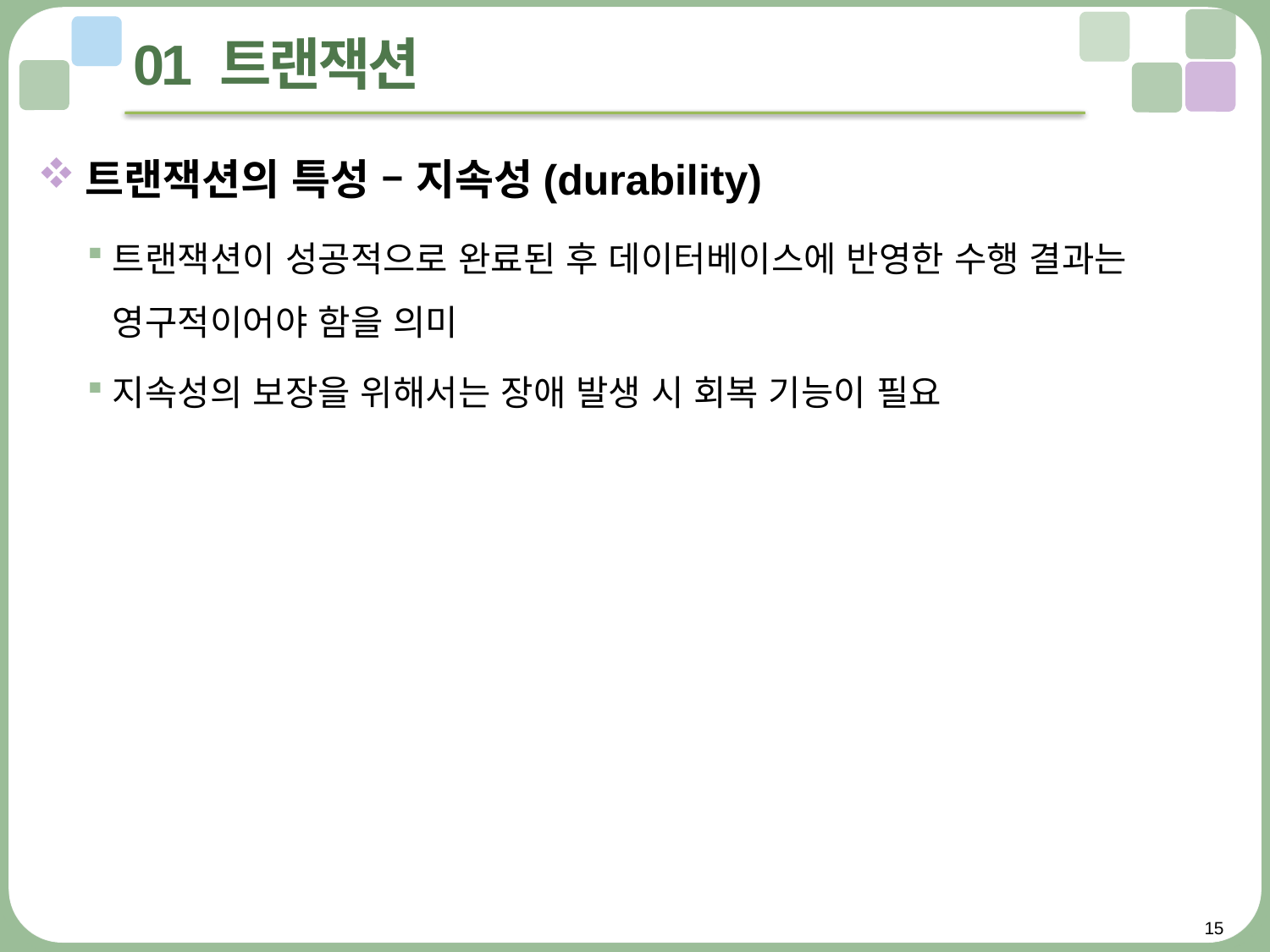

# 01 트랜잭션
트랜잭션의 특성 – 지속성(durability)
트랜잭션이 성공적으로 완료된 후 데이터베이스에 반영한 수행 결과는 영구적이어야 함을 의미
지속성의 보장을 위해서는 장애 발생 시 회복 기능이 필요